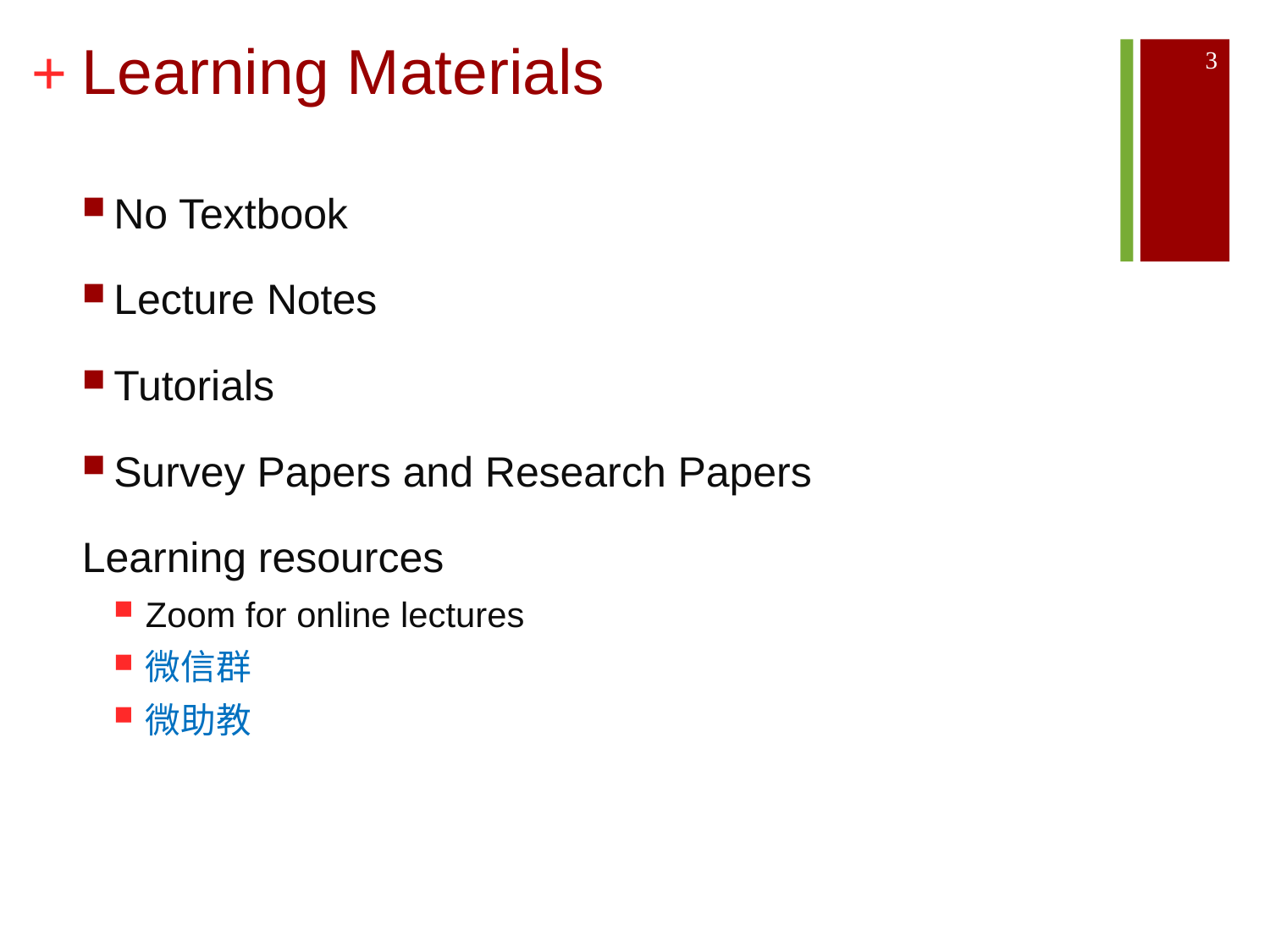

# Learning Materials
3
No Textbook
Lecture Notes
Tutorials
Survey Papers and Research Papers
Learning resources
Zoom for online lectures
微信群
微助教